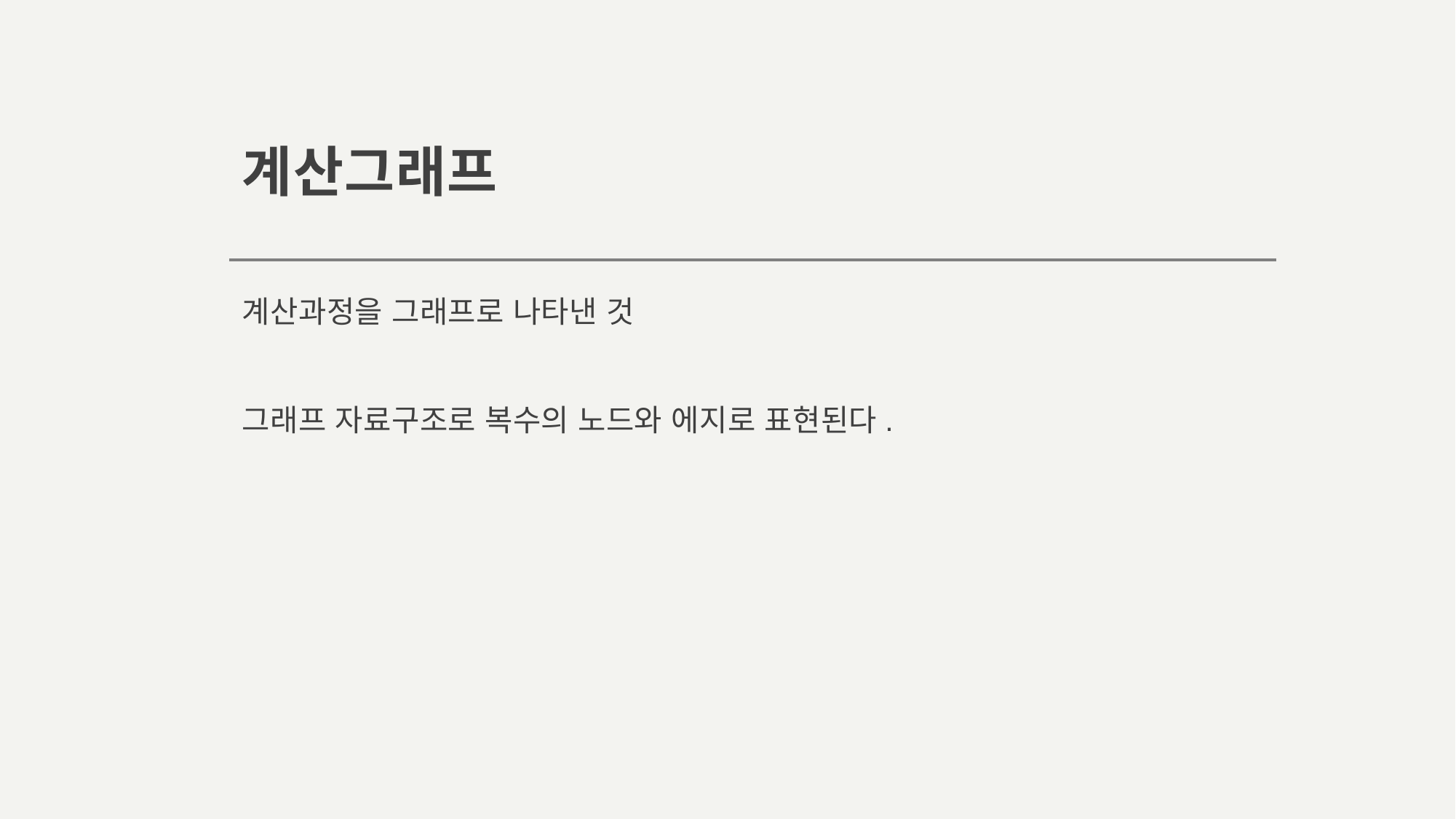

# 계산그래프
계산과정을 그래프로 나타낸 것

그래프 자료구조로 복수의 노드와 에지로 표현된다.